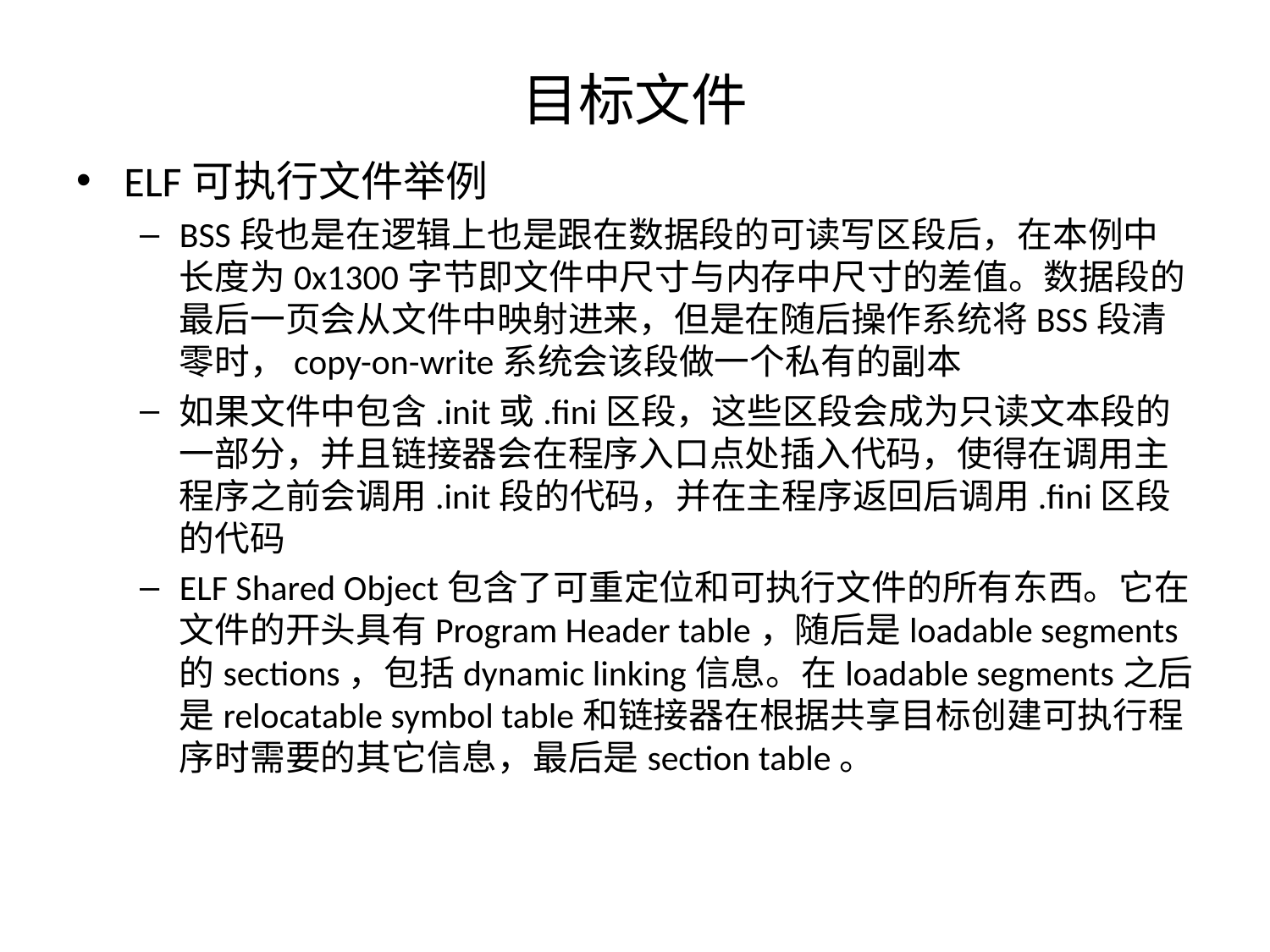

# 目标文件
ELF可执行文件举例
BSS段也是在逻辑上也是跟在数据段的可读写区段后，在本例中长度为0x1300字节即文件中尺寸与内存中尺寸的差值。数据段的最后一页会从文件中映射进来，但是在随后操作系统将BSS段清零时，copy-on-write系统会该段做一个私有的副本
如果文件中包含.init或.fini区段，这些区段会成为只读文本段的一部分，并且链接器会在程序入口点处插入代码，使得在调用主程序之前会调用.init段的代码，并在主程序返回后调用.fini区段的代码
ELF Shared Object包含了可重定位和可执行文件的所有东西。它在文件的开头具有Program Header table，随后是loadable segments的sections，包括dynamic linking信息。在loadable segments之后是relocatable symbol table和链接器在根据共享目标创建可执行程序时需要的其它信息，最后是section table。